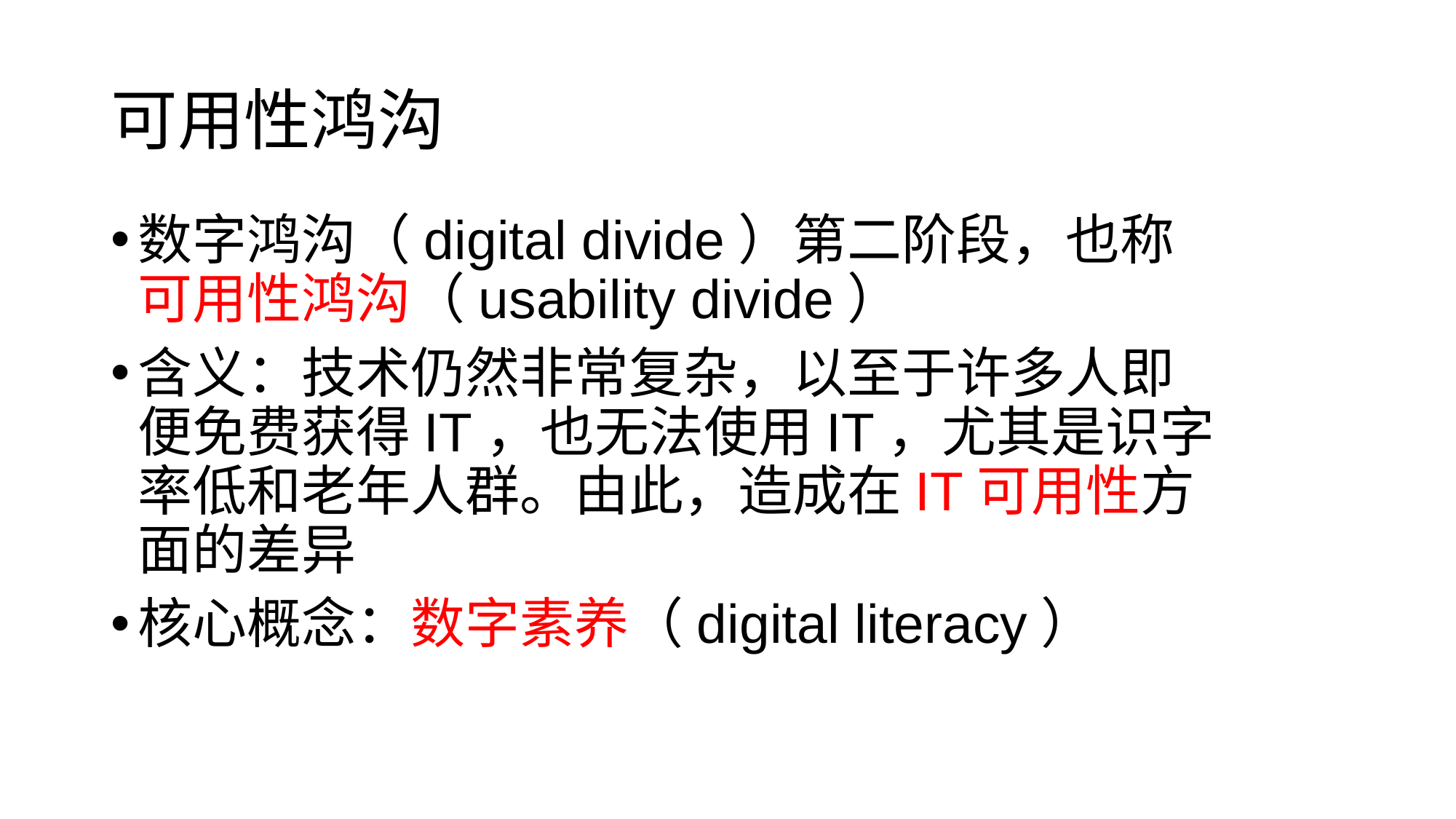

# 可用性鸿沟
数字鸿沟（digital divide）第二阶段，也称可用性鸿沟（usability divide）
含义：技术仍然非常复杂，以至于许多人即便免费获得IT，也无法使用IT，尤其是识字率低和老年人群。由此，造成在IT可用性方面的差异
核心概念：数字素养（digital literacy）